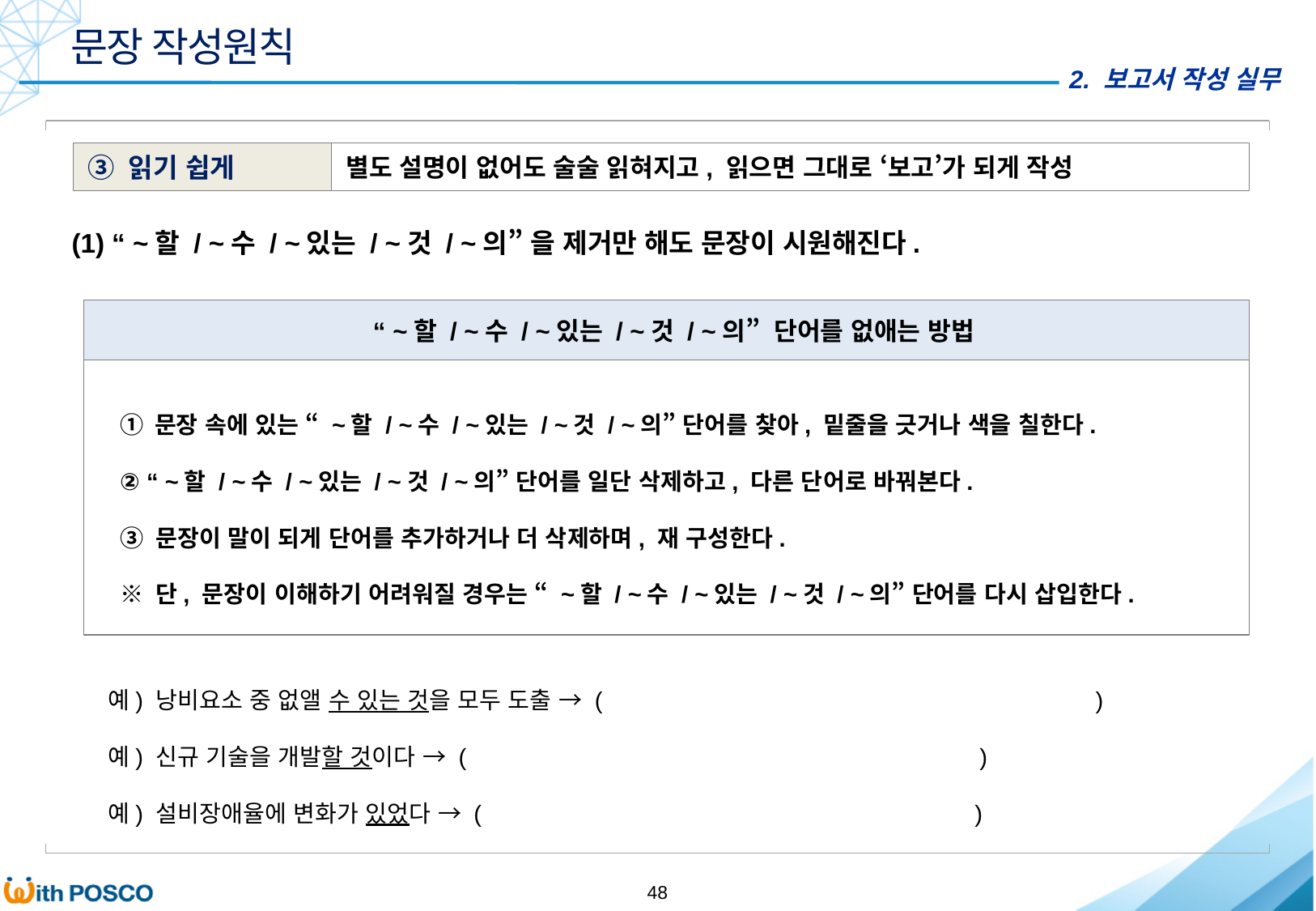

문장 작성원칙
③ 읽기 쉽게
별도 설명이 없어도 술술 읽혀지고, 읽으면 그대로 ‘보고’가 되게 작성
(1) “ ~할 / ~수 / ~있는 / ~것 / ~의” 을 제거만 해도 문장이 시원해진다.
“ ~할 / ~수 / ~있는 / ~것 / ~의”  단어를 없애는 방법

① 문장 속에 있는 “ ~할 / ~수 / ~있는 / ~것 / ~의” 단어를 찾아, 밑줄을 긋거나 색을 칠한다.
② “ ~할 / ~수 / ~있는 / ~것 / ~의” 단어를 일단 삭제하고, 다른 단어로 바꿔본다.
③ 문장이 말이 되게 단어를 추가하거나 더 삭제하며, 재 구성한다.
※ 단, 문장이 이해하기 어려워질 경우는 “ ~할 / ~수 / ~있는 / ~것 / ~의” 단어를 다시 삽입한다.
예) 낭비요소 중 없앨 수 있는 것을 모두 도출 → (                                                                          )
예) 신규 기술을 개발할 것이다 → (                                                                             )
예) 설비장애율에 변화가 있었다 → (                                                                          )